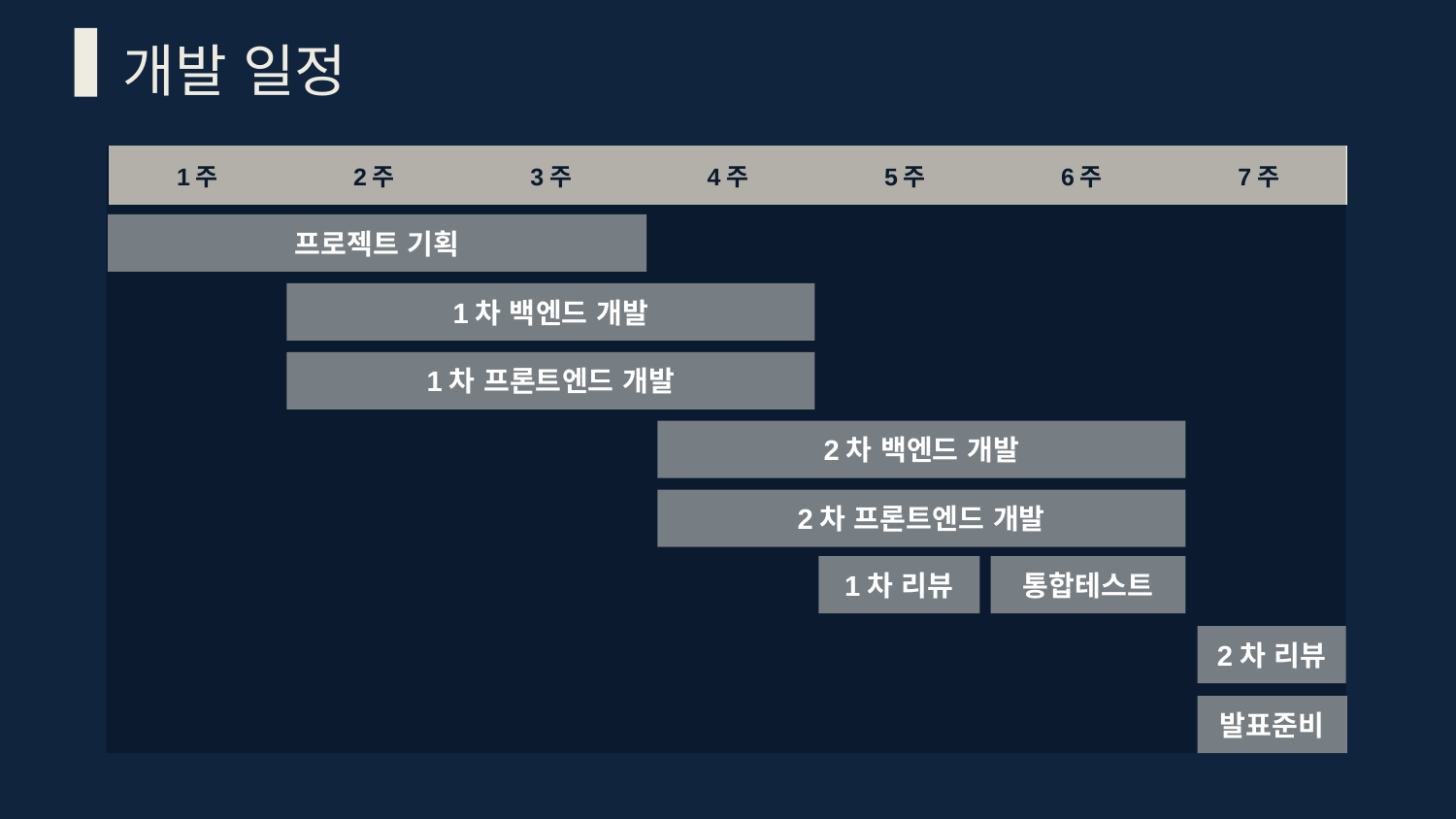

개발 일정

프로젝트 기획
1차 백엔드 개발
1차 프론트엔드 개발
1차 리뷰
통합테스트
발표준비
| 1주 | 2주 | 3주 | 4주 | 5주 | 6주 | 7주 |
| --- | --- | --- | --- | --- | --- | --- |
2차 백엔드 개발
2차 프론트엔드 개발
2차 리뷰